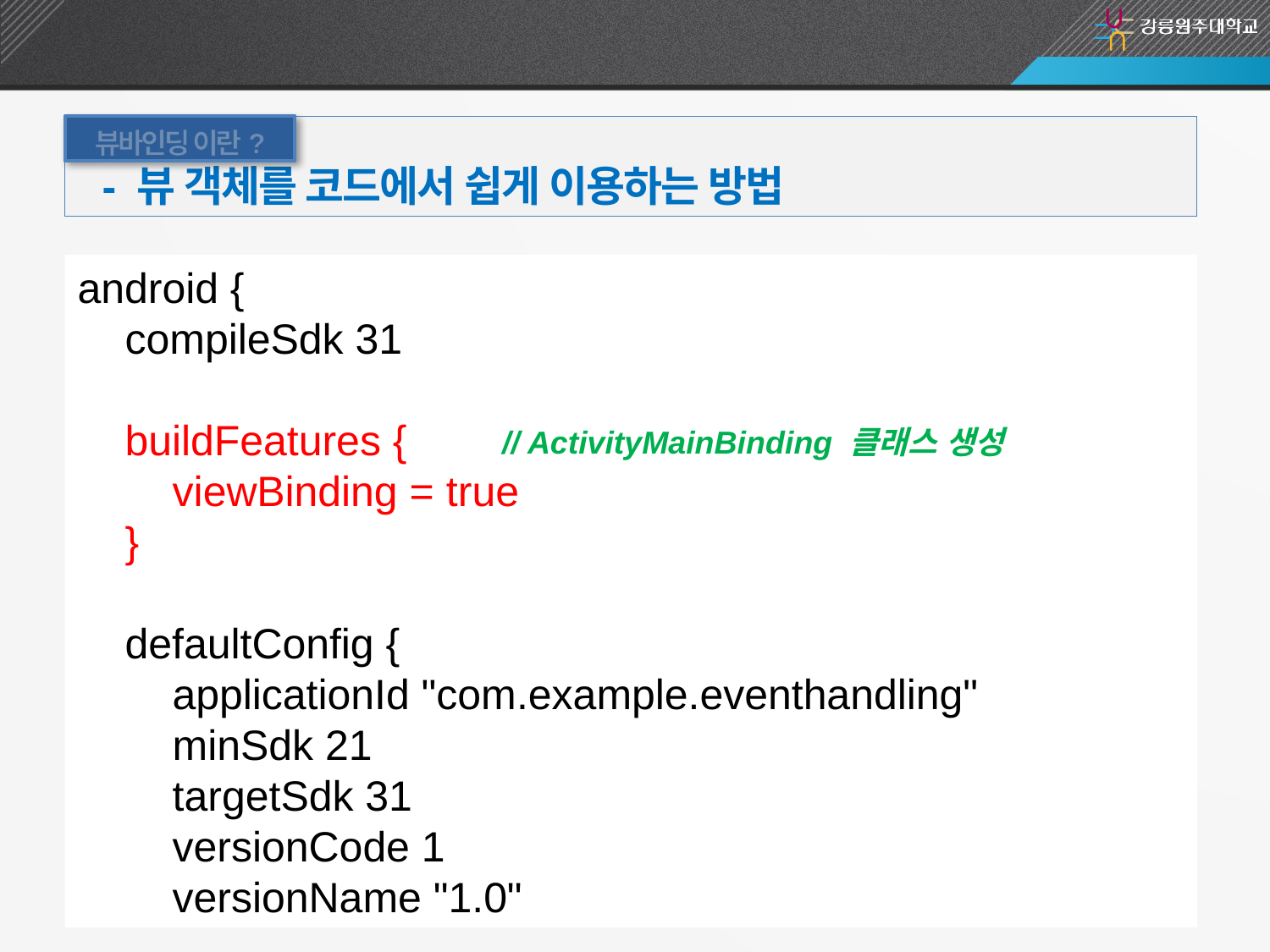

뷰바인딩: 그래들 파일(Module) 수정
뷰바인딩 이란?

- 뷰 객체를 코드에서 쉽게 이용하는 방법
android {
    compileSdk 31

    buildFeatures {
        viewBinding = true
    }

    defaultConfig {
        applicationId "com.example.eventhandling"
        minSdk 21
        targetSdk 31
        versionCode 1
        versionName "1.0"
// ActivityMainBinding 클래스 생성